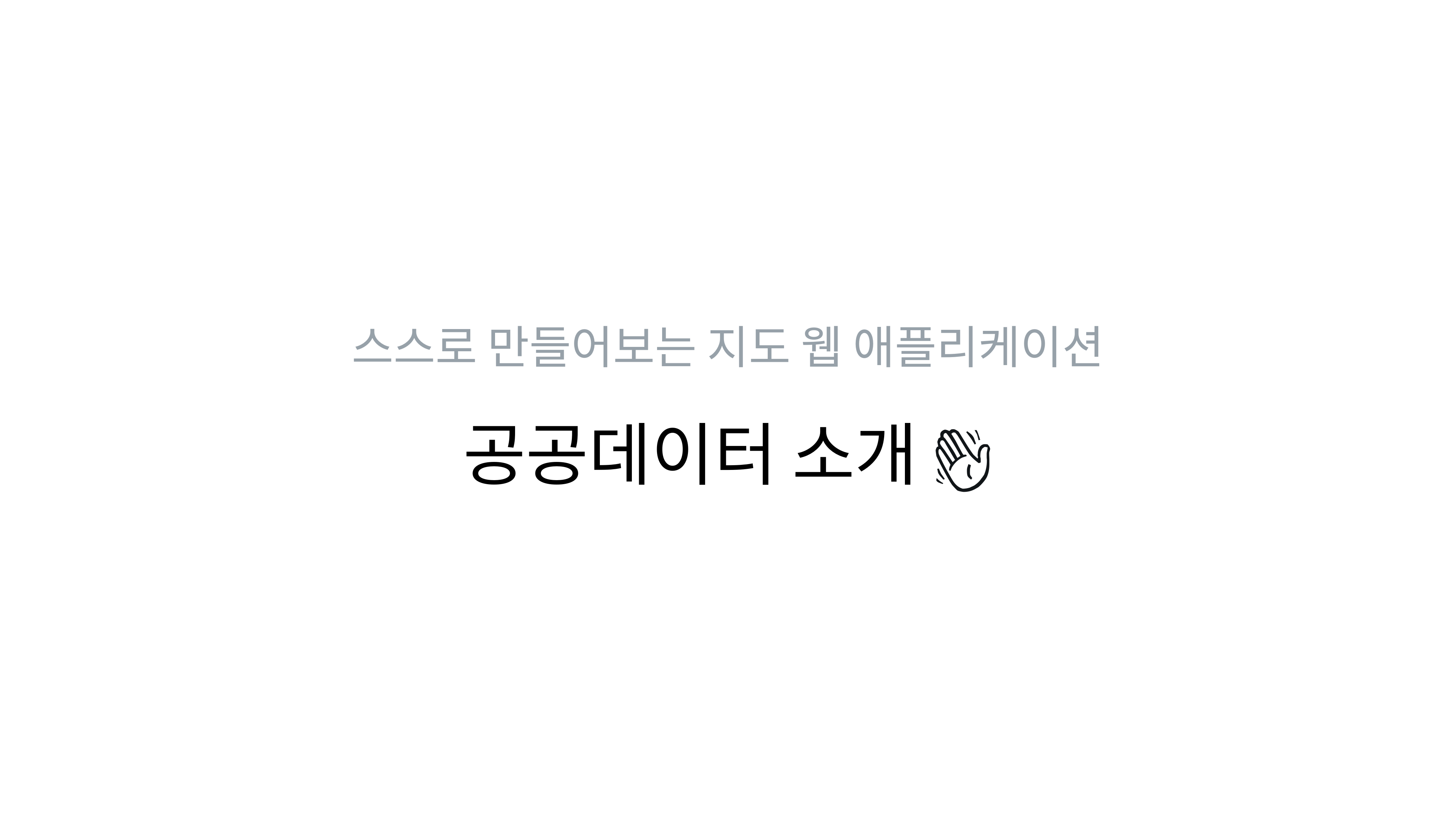

스스로 만들어보는 지도 웹 애플리케이션
공공데이터 소개 👋